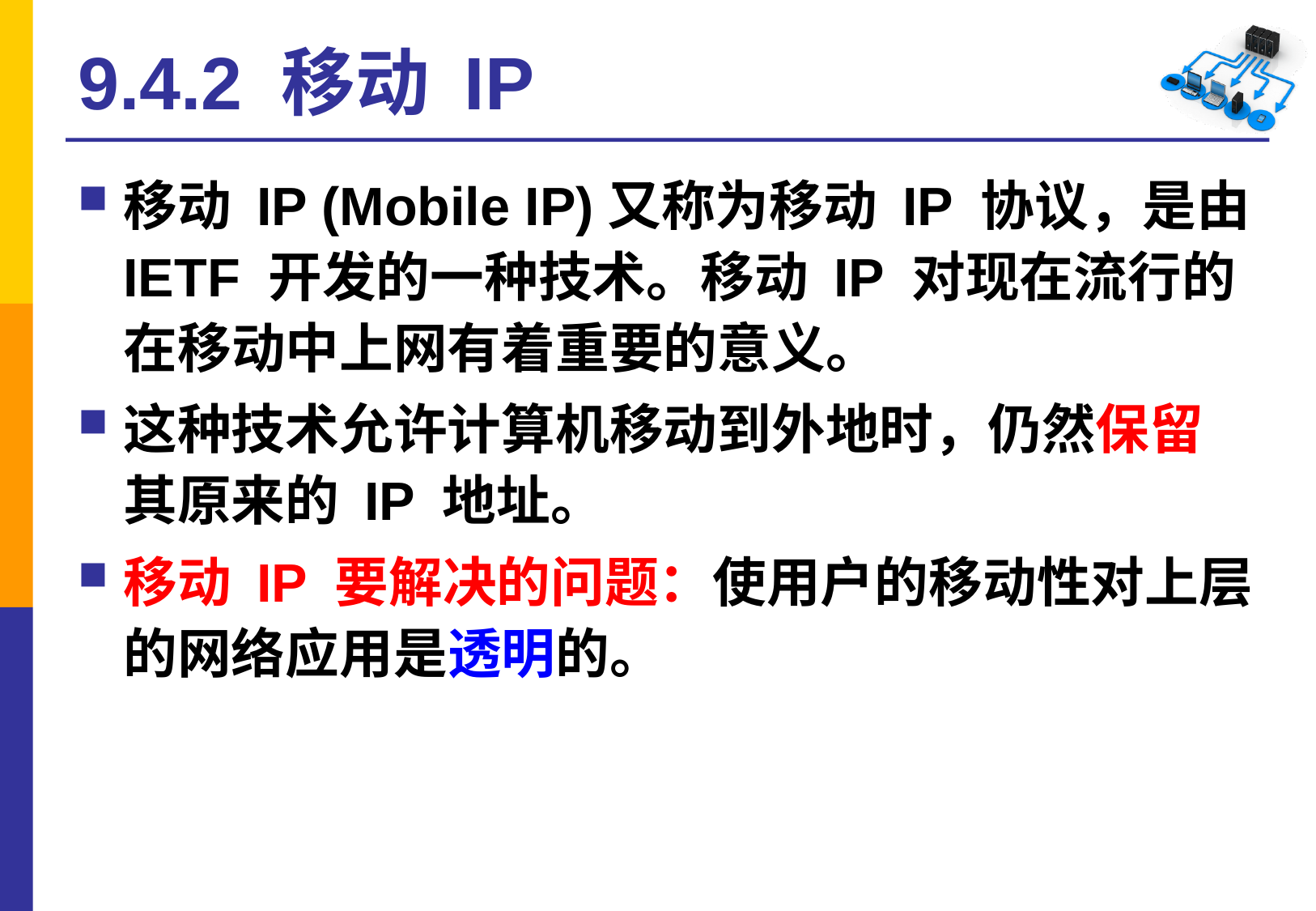

# 9.4.2 移动 IP
移动 IP (Mobile IP)又称为移动 IP 协议，是由IETF 开发的一种技术。移动 IP 对现在流行的在移动中上网有着重要的意义。
这种技术允许计算机移动到外地时，仍然保留其原来的 IP 地址。
移动 IP 要解决的问题：使用户的移动性对上层的网络应用是透明的。